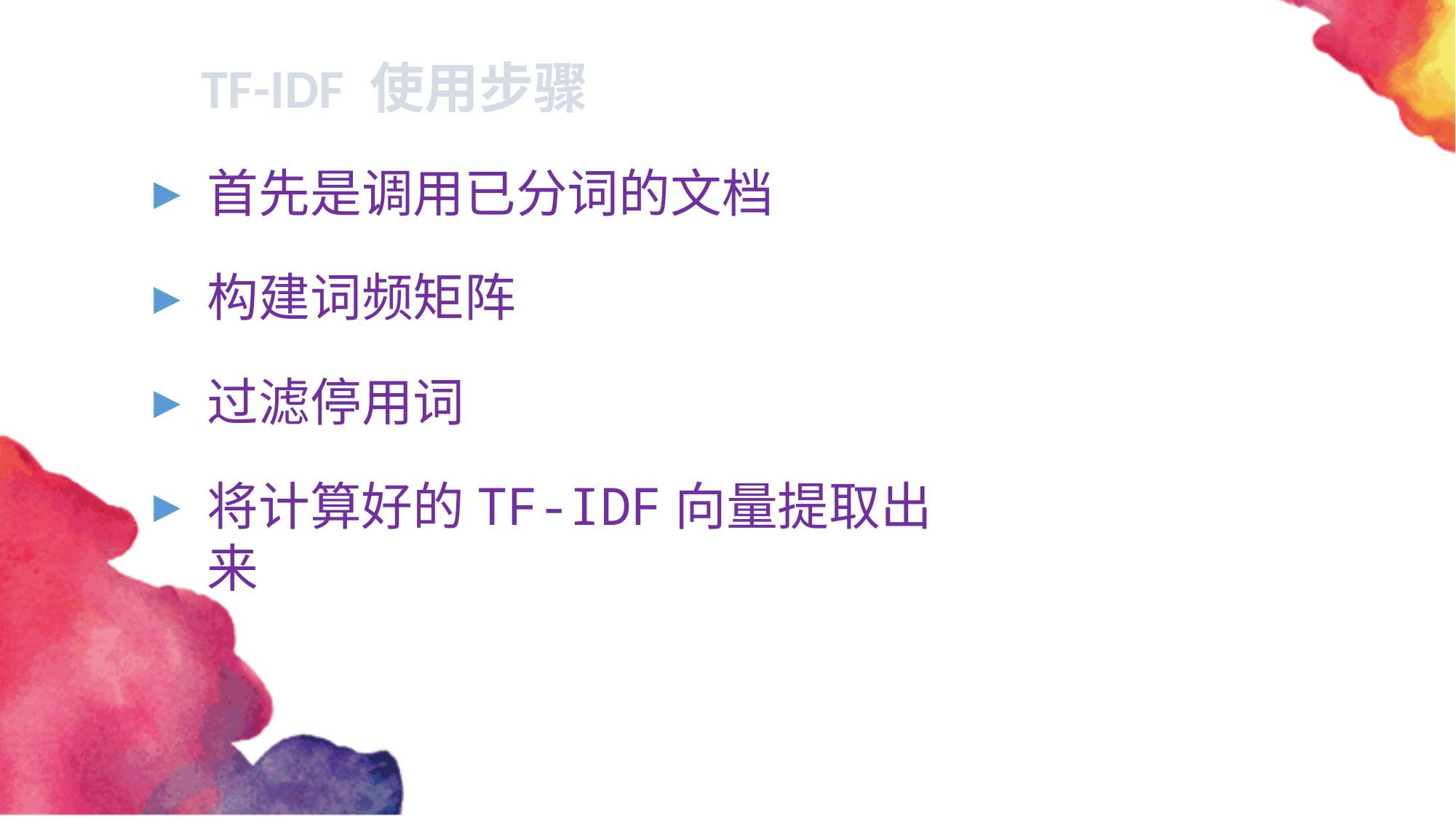

TF-IDF 使用步骤
首先是调用已分词的文档
构建词频矩阵
过滤停用词
将计算好的TF-IDF向量提取出来